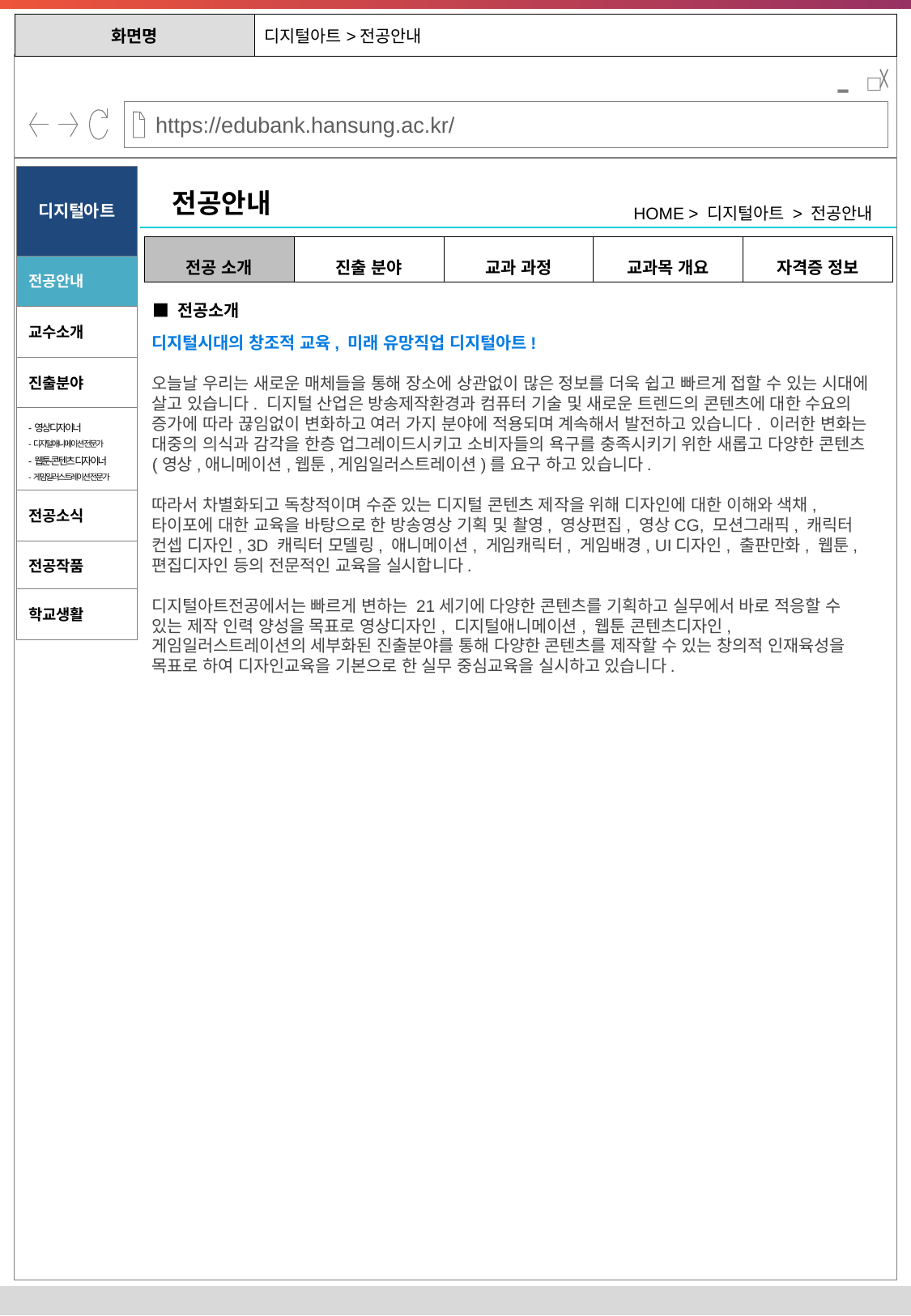

| 화면명 | 디지털아트>전공안내 |
| --- | --- |
-
디지털아트
전공안내
HOME > 디지털아트 > 전공안내
| 전공 소개 | 진출 분야 | 교과 과정 | 교과목 개요 | 자격증 정보 |
| --- | --- | --- | --- | --- |
전공안내
■ 전공소개
교수소개
디지털시대의 창조적 교육, 미래 유망직업 디지털아트!

오늘날 우리는 새로운 매체들을 통해 장소에 상관없이 많은 정보를 더욱 쉽고 빠르게 접할 수 있는 시대에 살고 있습니다. 디지털 산업은 방송제작환경과 컴퓨터 기술 및 새로운 트렌드의 콘텐츠에 대한 수요의 증가에 따라 끊임없이 변화하고 여러 가지 분야에 적용되며 계속해서 발전하고 있습니다. 이러한 변화는 대중의 의식과 감각을 한층 업그레이드시키고 소비자들의 욕구를 충족시키기 위한 새롭고 다양한 콘텐츠(영상,애니메이션,웹툰,게임일러스트레이션)를 요구 하고 있습니다.

따라서 차별화되고 독창적이며 수준 있는 디지털 콘텐츠 제작을 위해 디자인에 대한 이해와 색채, 타이포에 대한 교육을 바탕으로 한 방송영상 기획 및 촬영, 영상편집, 영상CG, 모션그래픽, 캐릭터 컨셉 디자인, 3D 캐릭터 모델링, 애니메이션, 게임캐릭터, 게임배경, UI디자인, 출판만화, 웹툰, 편집디자인 등의 전문적인 교육을 실시합니다.

디지털아트전공에서는 빠르게 변하는 21세기에 다양한 콘텐츠를 기획하고 실무에서 바로 적응할 수 있는 제작 인력 양성을 목표로 영상디자인, 디지털애니메이션, 웹툰 콘텐츠디자인, 게임일러스트레이션의 세부화된 진출분야를 통해 다양한 콘텐츠를 제작할 수 있는 창의적 인재육성을 목표로 하여 디자인교육을 기본으로 한 실무 중심교육을 실시하고 있습니다.
진출분야
-영상디자이너
-디지털애니메이션 전문가
-웹툰∙콘텐츠 디자이너
-게임일러스트레이션 전문가
전공소식
전공작품
학교생활